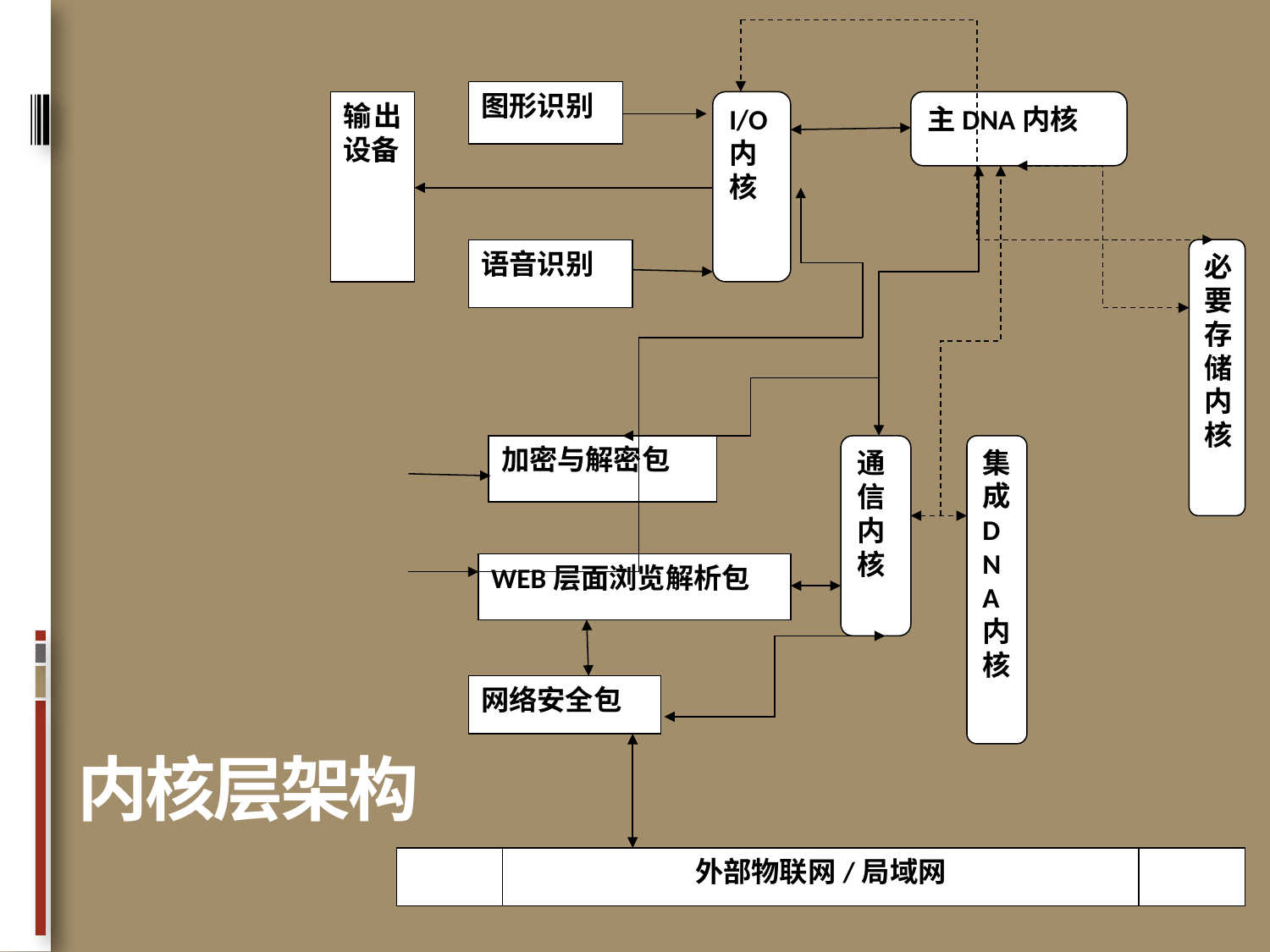

主DNA内核
必要存储内核
图形识别
输出设备
I/O内核
语音识别
通信内核
WEB层面浏览解析包
集成DNA内核
网络安全包
外部物联网/局域网
加密与解密包

# 内核层架构